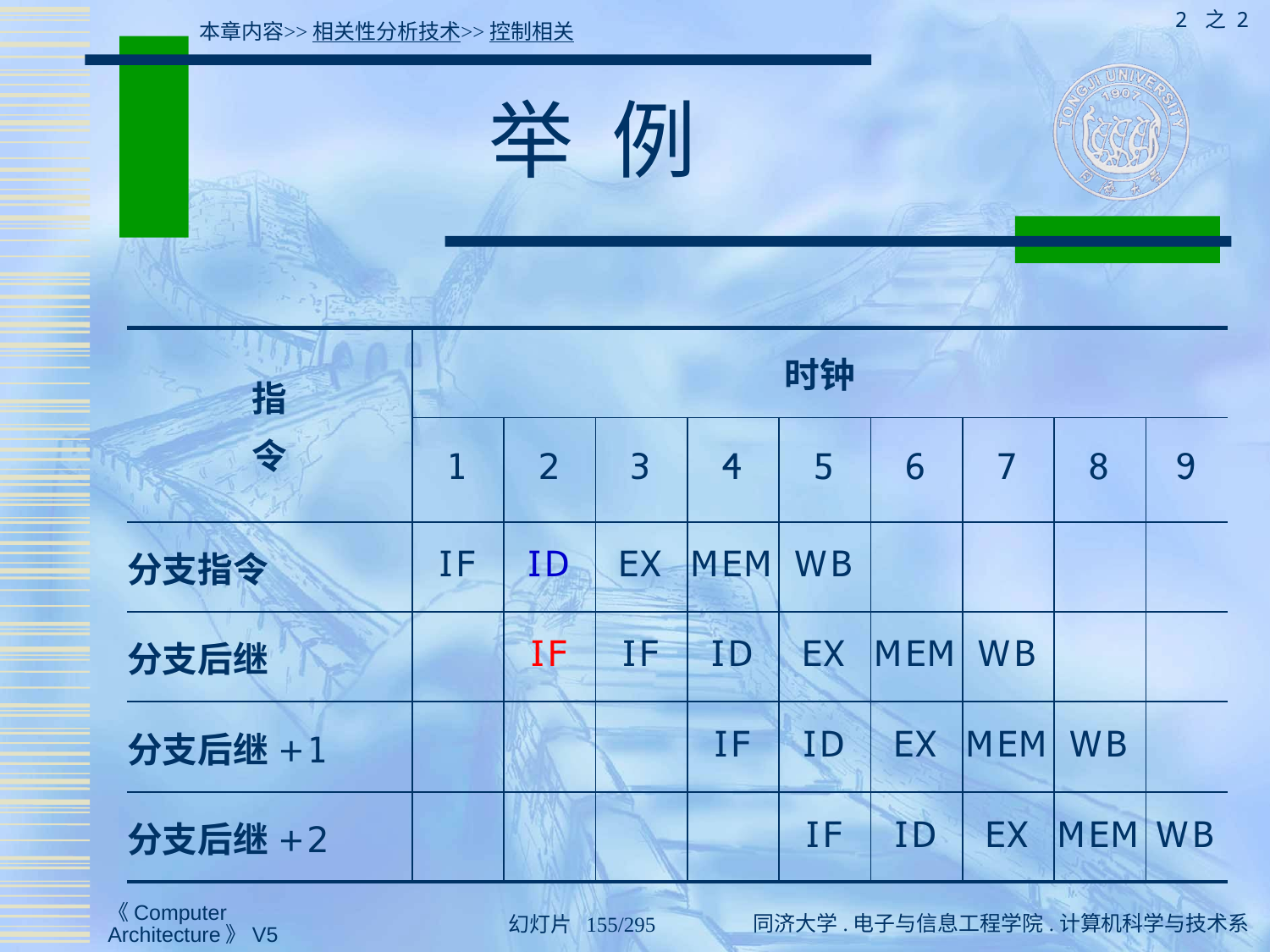

2 之 2
本章内容>>相关性分析技术>>控制相关
# 举  例
| 指 令 | 时钟 |  |  |  |  |  |  |  |  |
| --- | --- | --- | --- | --- | --- | --- | --- | --- | --- |
|  | 1 | 2 | 3 | 4 | 5 | 6 | 7 | 8 | 9 |
| 分支指令 | IF | ID | EX | MEM | WB |  |  |  |  |
| 分支后继 |  | IF | IF | ID | EX | MEM | WB |  |  |
| 分支后继+1 |  |  |  | IF | ID | EX | MEM | WB |  |
| 分支后继+2 |  |  |  |  | IF | ID | EX | MEM | WB |